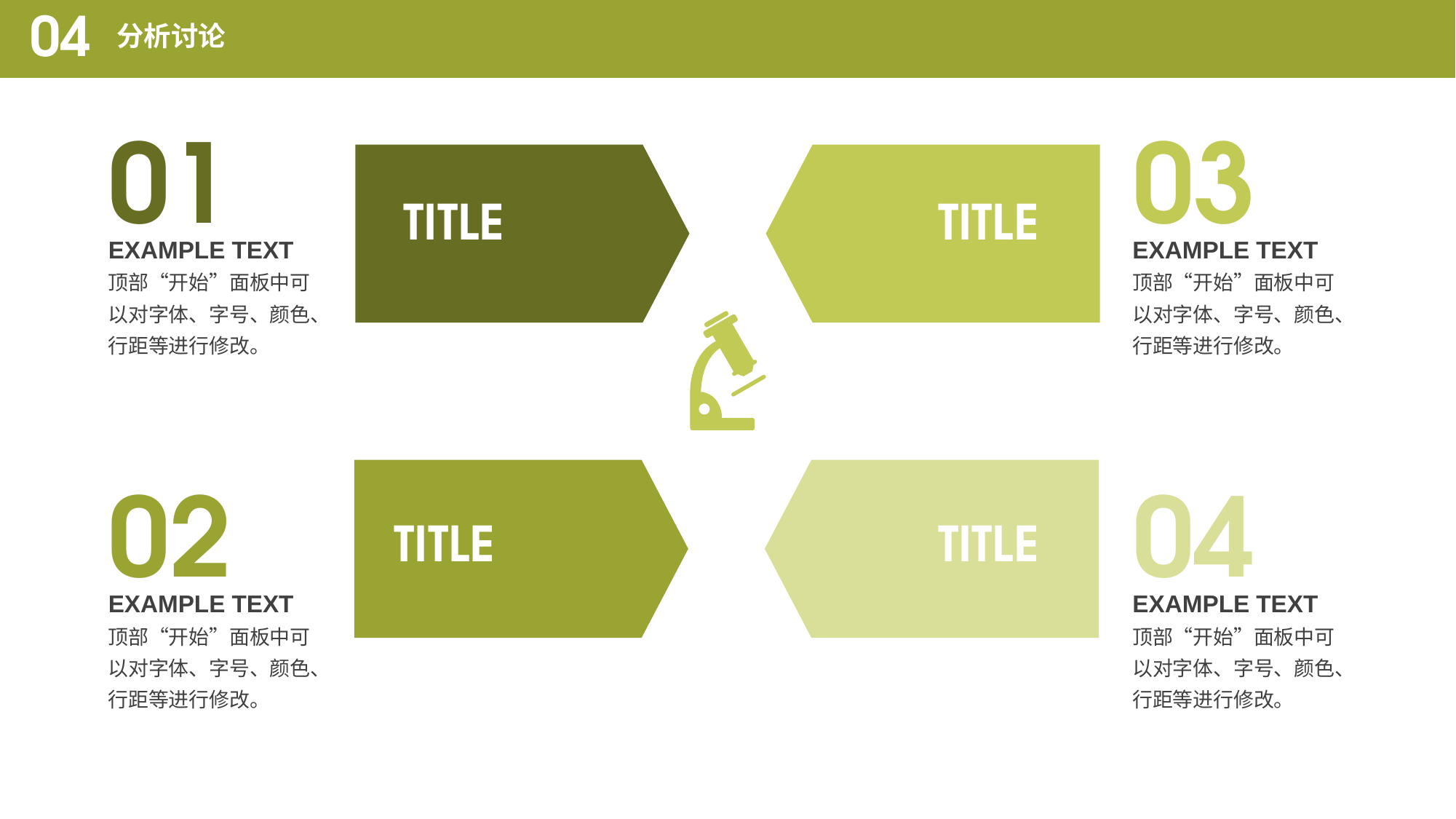

04
分析讨论
01
03

TITLE
TITLE
EXAMPLE TEXT
顶部“开始”面板中可以对字体、字号、颜色、行距等进行修改。
EXAMPLE TEXT
顶部“开始”面板中可以对字体、字号、颜色、行距等进行修改。

02
04
TITLE
TITLE
EXAMPLE TEXT
顶部“开始”面板中可以对字体、字号、颜色、行距等进行修改。
EXAMPLE TEXT
顶部“开始”面板中可以对字体、字号、颜色、行距等进行修改。